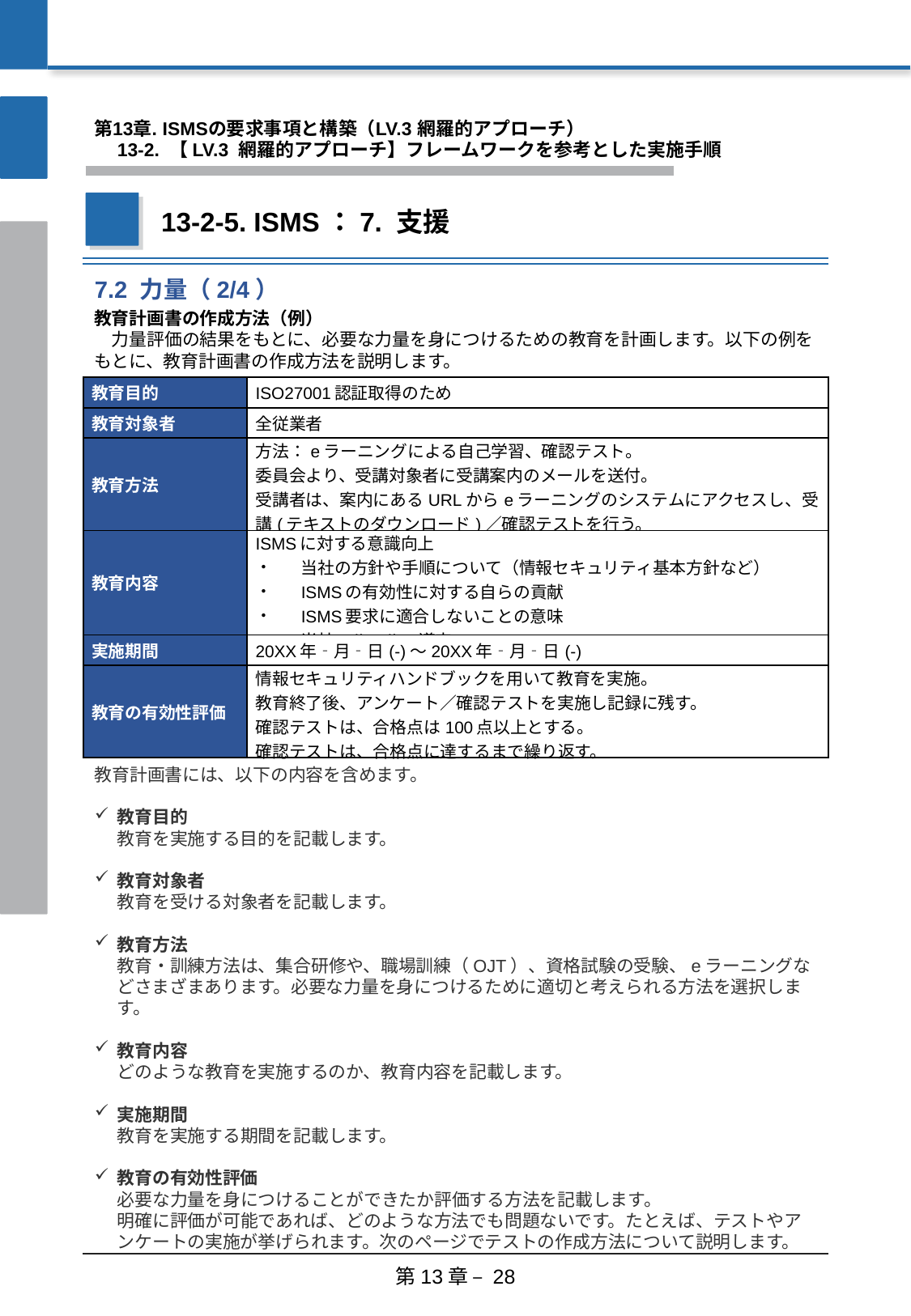

第13章. ISMSの要求事項と構築（LV.3 網羅的アプローチ）
　13-2. 【LV.3 網羅的アプローチ】フレームワークを参考とした実施手順
13-2-5. ISMS：7. 支援
7.2 力量（2/4）
教育計画書の作成方法（例）
　力量評価の結果をもとに、必要な力量を身につけるための教育を計画します。以下の例をもとに、教育計画書の作成方法を説明します。
| 教育目的 | ISO27001認証取得のため |
| --- | --- |
| 教育対象者 | 全従業者 |
| 教育方法 | 方法：eラーニングによる自己学習、確認テスト。 委員会より、受講対象者に受講案内のメールを送付。 受講者は、案内にあるURLからeラーニングのシステムにアクセスし、受講(テキストのダウンロード)／確認テストを行う。 |
| 教育内容 | ISMSに対する意識向上 当社の方針や手順について（情報セキュリティ基本方針など） ISMSの有効性に対する自らの貢献 ISMS要求に適合しないことの意味 当社のルールの遵守 |
| 実施期間 | 20XX年‐月‐日(‐)～20XX年‐月‐日(‐) |
| 教育の有効性評価 | 情報セキュリティハンドブックを用いて教育を実施。 教育終了後、アンケート／確認テストを実施し記録に残す。 確認テストは、合格点は100点以上とする。 確認テストは、合格点に達するまで繰り返す。 |
教育計画書には、以下の内容を含めます。

教育目的
教育を実施する目的を記載します。

教育対象者
教育を受ける対象者を記載します。

教育方法
教育・訓練方法は、集合研修や、職場訓練（OJT）、資格試験の受験、eラーニングなどさまざまあります。必要な力量を身につけるために適切と考えられる方法を選択します。

教育内容
どのような教育を実施するのか、教育内容を記載します。

実施期間
教育を実施する期間を記載します。

教育の有効性評価
必要な力量を身につけることができたか評価する方法を記載します。
明確に評価が可能であれば、どのような方法でも問題ないです。たとえば、テストやアンケートの実施が挙げられます。次のページでテストの作成方法について説明します。
第13章 – 28